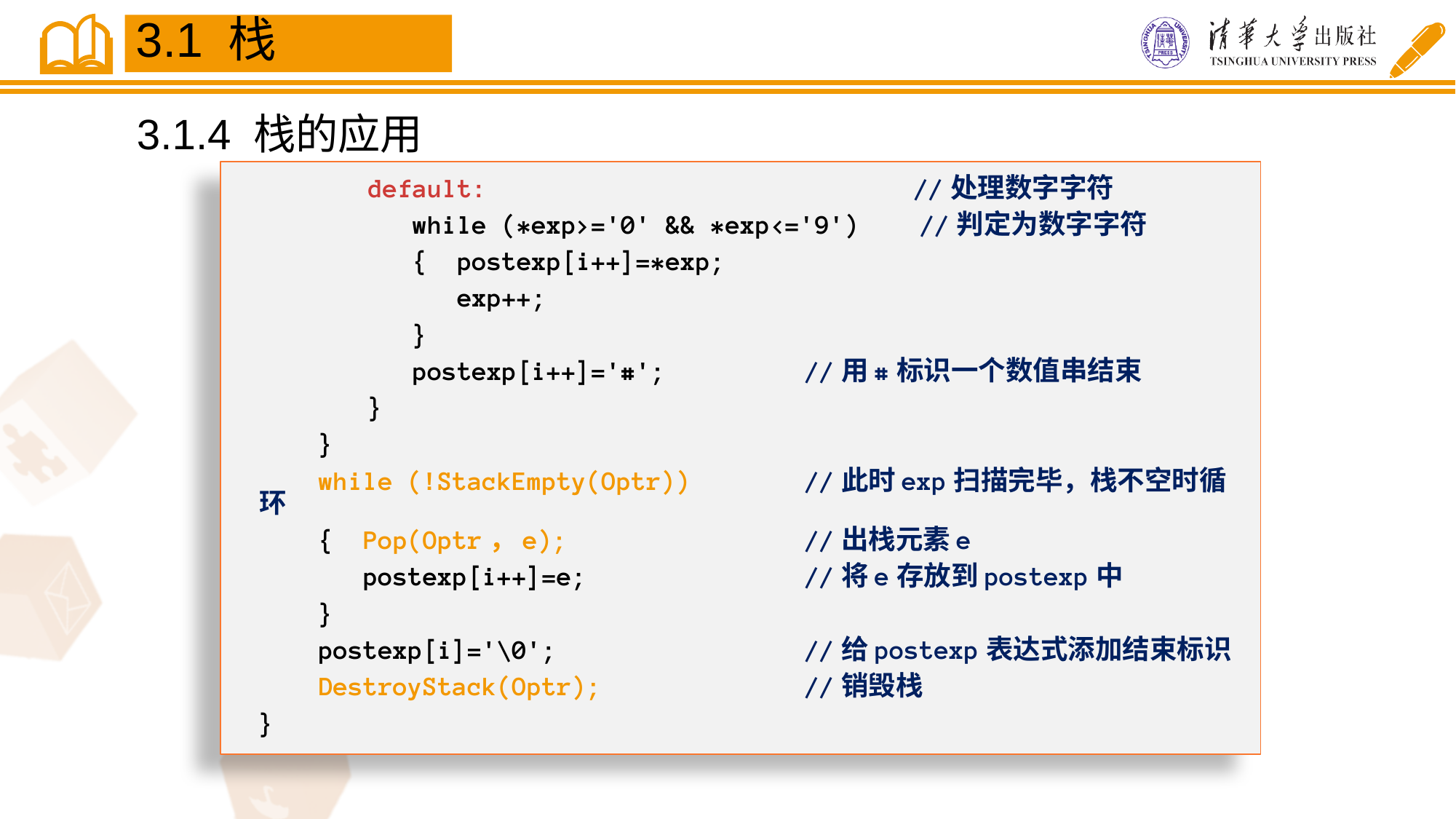

3.1 栈
3.1.4 栈的应用
	default:				//处理数字字符
	   while (*exp>='0' && *exp<='9')    //判定为数字字符
	   {  postexp[i++]=*exp;
	      exp++;
	   }
	   postexp[i++]='#';	  	//用#标识一个数值串结束
	}
    }
    while (!StackEmpty(Optr))	  	//此时exp扫描完毕，栈不空时循环
    {  Pop(Optr，e);		 	//出栈元素e
       postexp[i++]=e;	  	//将e存放到postexp中
    }
    postexp[i]='\0';		  	//给postexp表达式添加结束标识
    DestroyStack(Optr);	  	//销毁栈
}